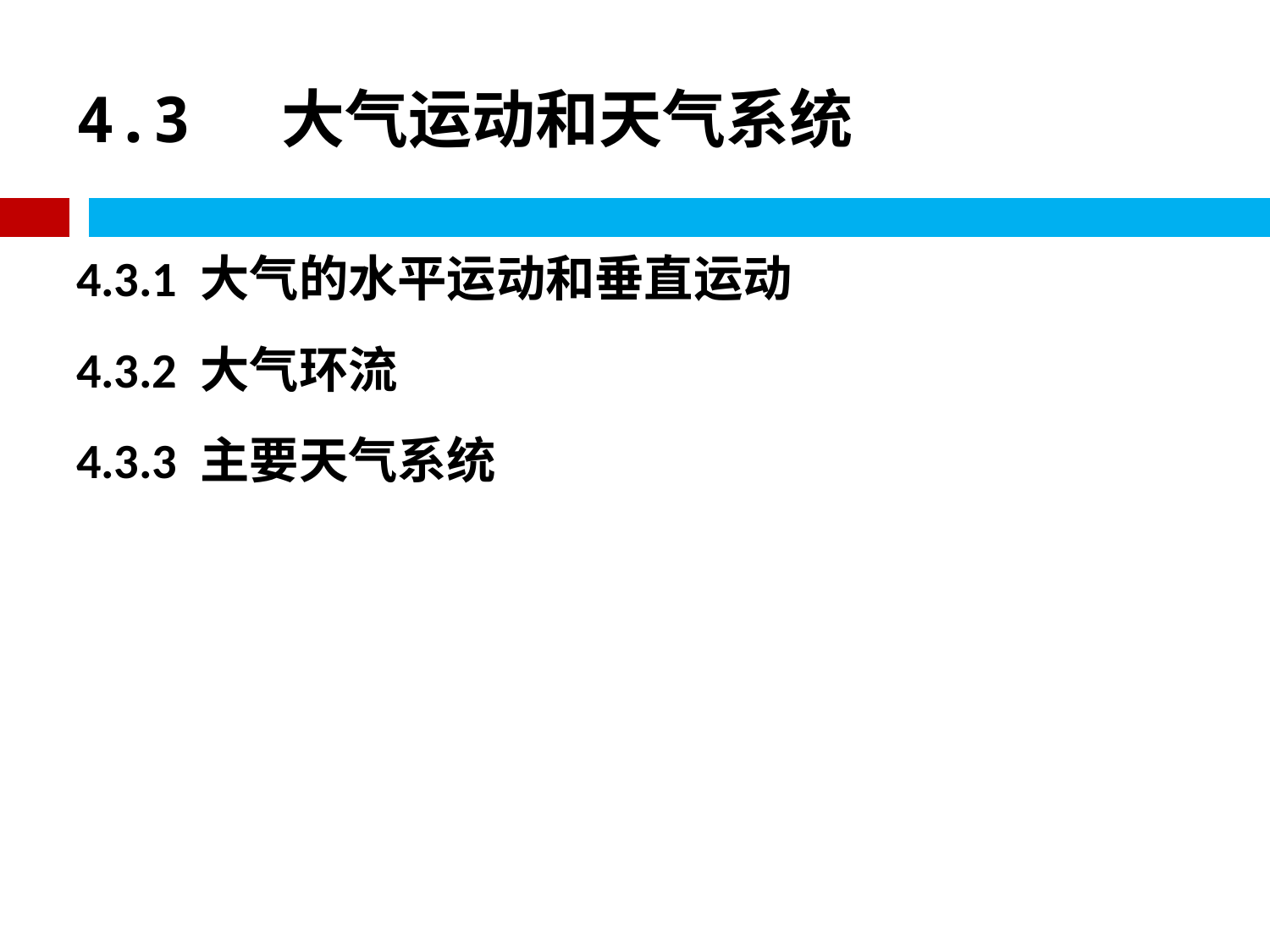

# 4.3  大气运动和天气系统
4.3.1 大气的水平运动和垂直运动
4.3.2 大气环流
4.3.3 主要天气系统